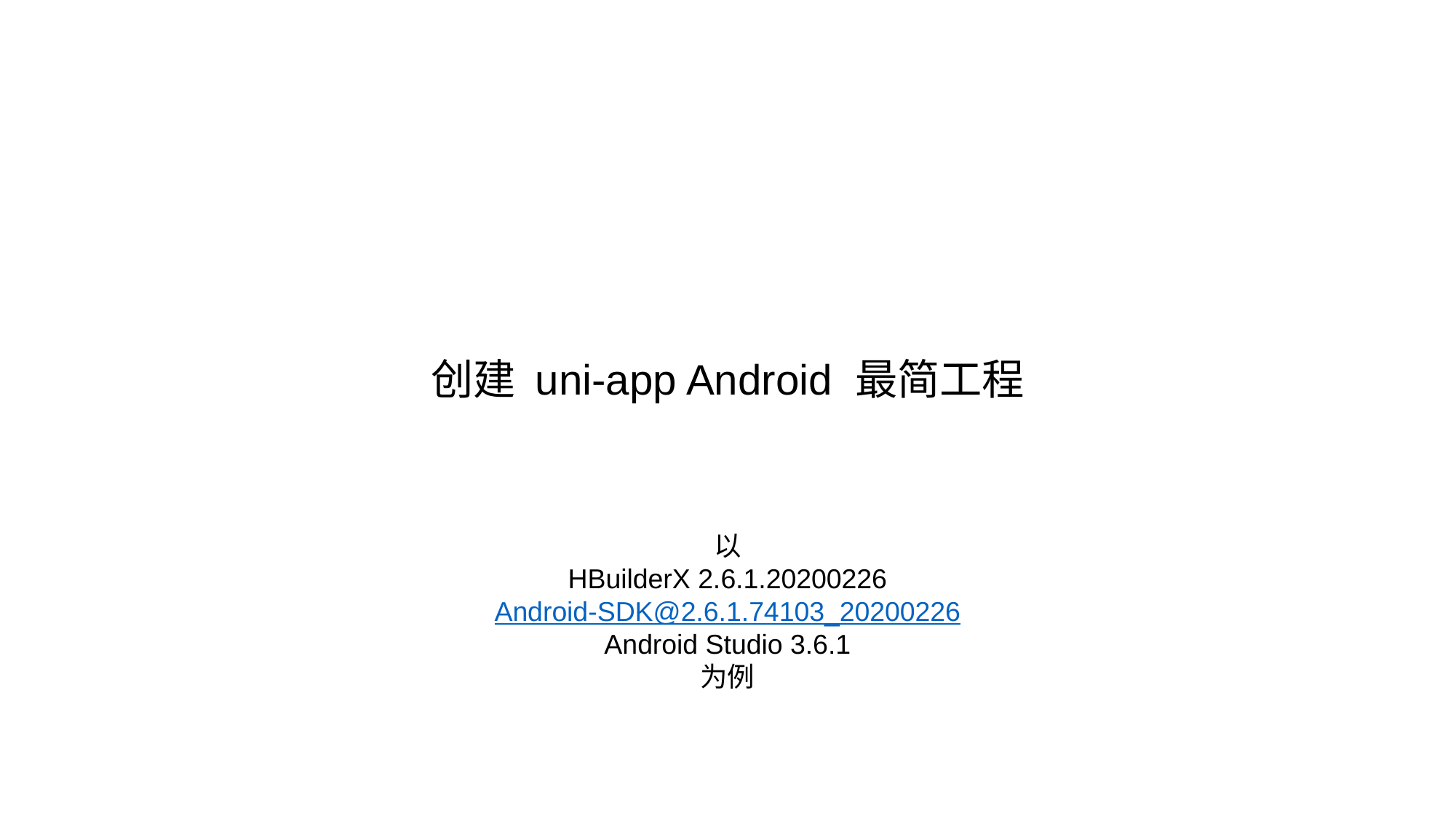

创建 uni-app Android 最简工程
以
HBuilderX 2.6.1.20200226
Android-SDK@2.6.1.74103_20200226
Android Studio 3.6.1
为例